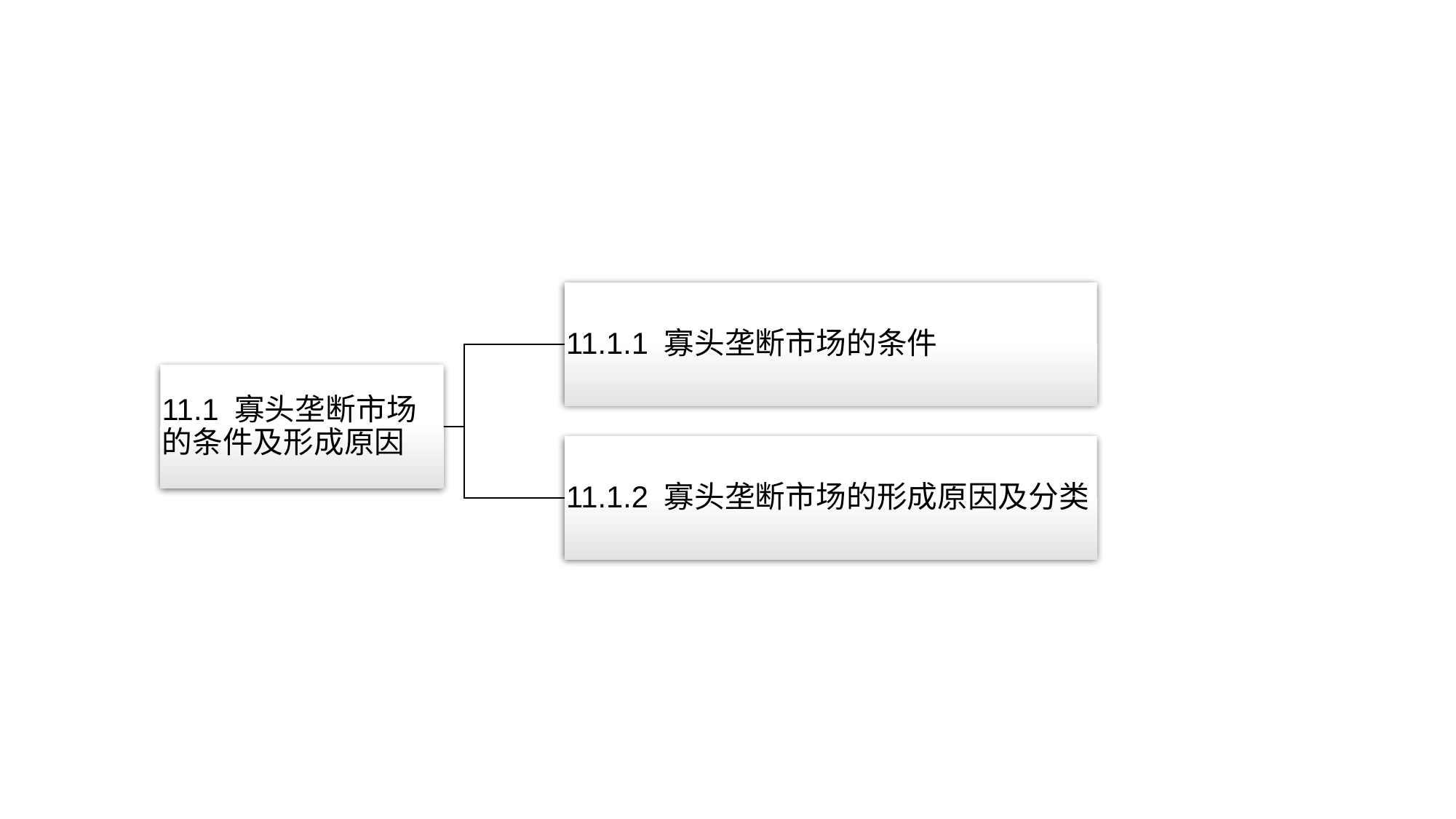

11.1 寡头垄断市场的条件及形成原因
11.1.1 寡头垄断市场的条件
11.1.2 寡头垄断市场的形成原因及分类